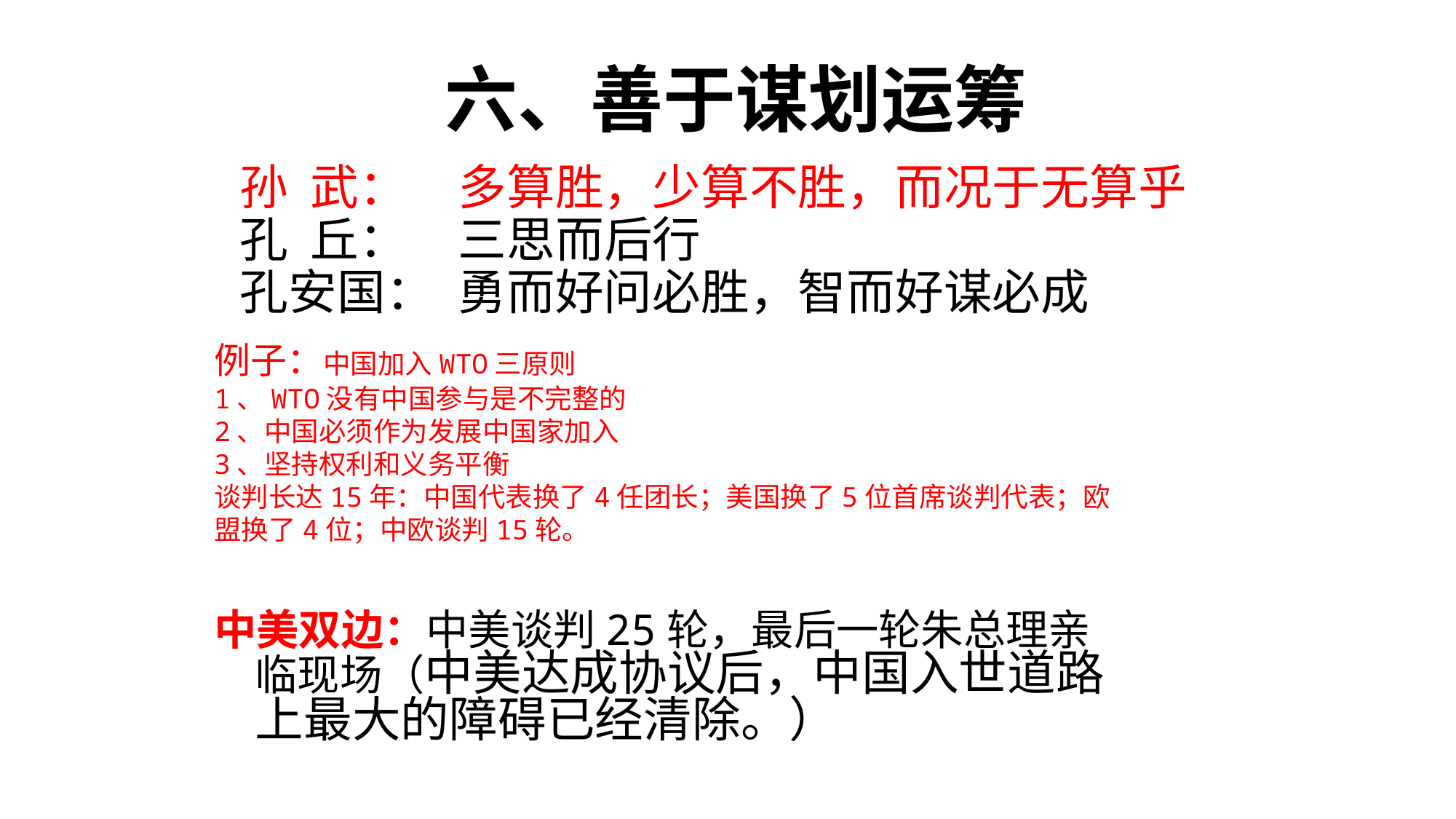

六、善于谋划运筹
孙  武：	多算胜，少算不胜，而况于无算乎
孔  丘：	三思而后行
孔安国：	勇而好问必胜，智而好谋必成
例子：中国加入WTO三原则
1、WTO没有中国参与是不完整的
2、中国必须作为发展中国家加入
3、坚持权利和义务平衡
谈判长达15年：中国代表换了4任团长；美国换了5位首席谈判代表；欧盟换了4位；中欧谈判15轮。

中美双边：中美谈判25轮，最后一轮朱总理亲临现场（中美达成协议后，中国入世道路上最大的障碍已经清除。）